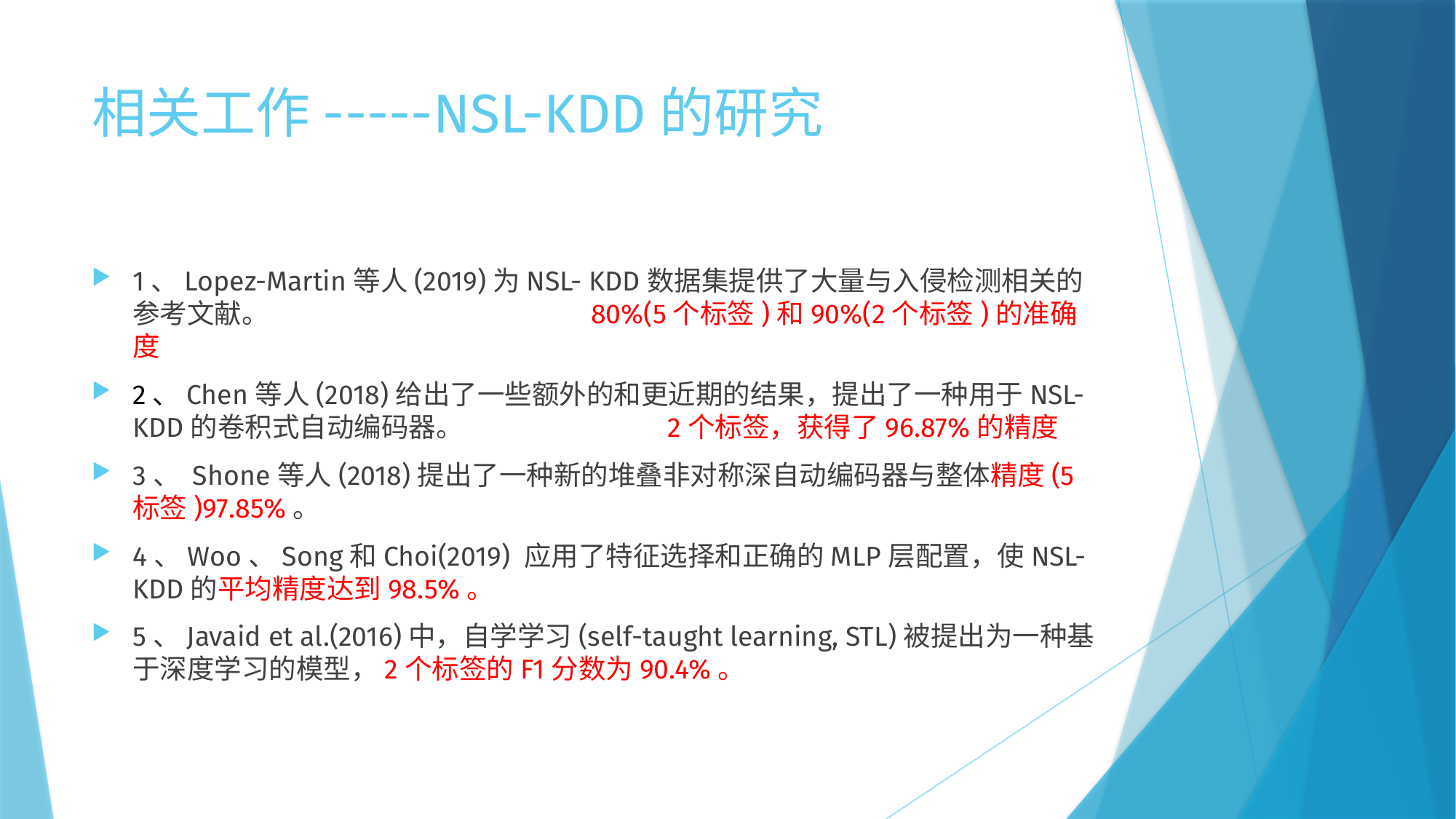

# 相关工作-----NSL-KDD的研究
1、Lopez-Martin等人(2019)为NSL- KDD数据集提供了大量与入侵检测相关的参考文献。                                                   80%(5个标签)和90%(2个标签)的准确度
2、Chen等人(2018)给出了一些额外的和更近期的结果，提出了一种用于NSL-KDD的卷积式自动编码器。                                2个标签，获得了96.87%的精度
3、 Shone等人(2018)提出了一种新的堆叠非对称深自动编码器与整体精度(5标签)97.85%。
4、Woo、Song和Choi(2019) 应用了特征选择和正确的MLP层配置，使NSL-KDD的平均精度达到98.5%。
5、Javaid et al.(2016)中，自学学习(self-taught learning, STL)被提出为一种基于深度学习的模型，2个标签的F1分数为90.4%。